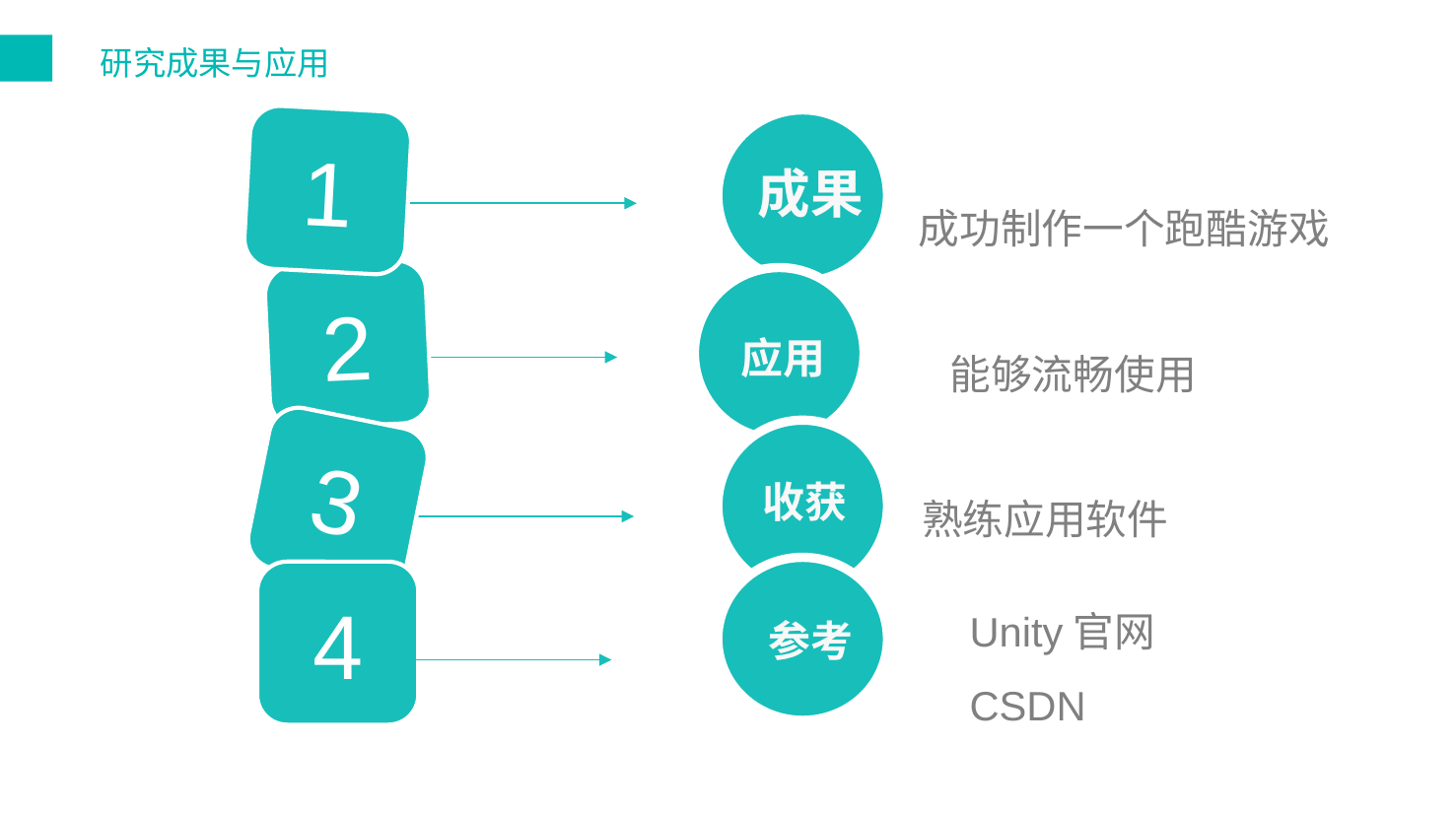

研究成果与应用
1

成果
成功制作一个跑酷游戏
2

应用
能够流畅使用
3

收获
熟练应用软件

参考
4
Unity官网
CSDN